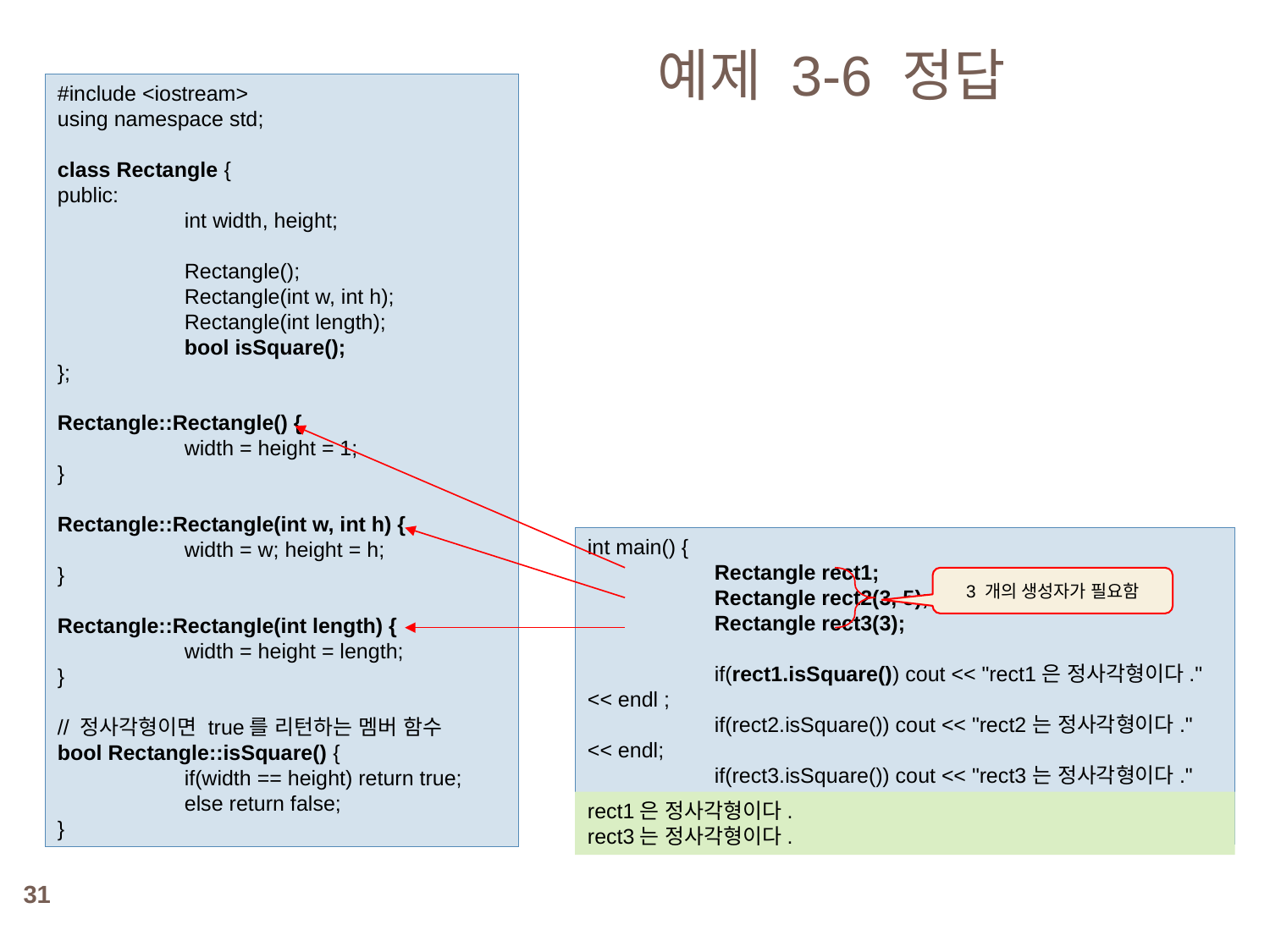

예제 3-6 정답
#include <iostream>
using namespace std;

class Rectangle {
public:
	int width, height;

	Rectangle();
	Rectangle(int w, int h);
	Rectangle(int length);
	bool isSquare();
};

Rectangle::Rectangle() {
	width = height = 1;
}

Rectangle::Rectangle(int w, int h) {
	width = w; height = h;
}

Rectangle::Rectangle(int length) {
	width = height = length;
}

// 정사각형이면 true를 리턴하는 멤버 함수
bool Rectangle::isSquare() {
	if(width == height) return true;
	else return false;
}
int main() {
	Rectangle rect1;
	Rectangle rect2(3, 5);
	Rectangle rect3(3);

	if(rect1.isSquare()) cout << "rect1은 정사각형이다." << endl ;
	if(rect2.isSquare()) cout << "rect2는 정사각형이다." << endl;
	if(rect3.isSquare()) cout << "rect3는 정사각형이다." << endl;
}
3 개의 생성자가 필요함

rect1은 정사각형이다.
rect3는 정사각형이다.
31